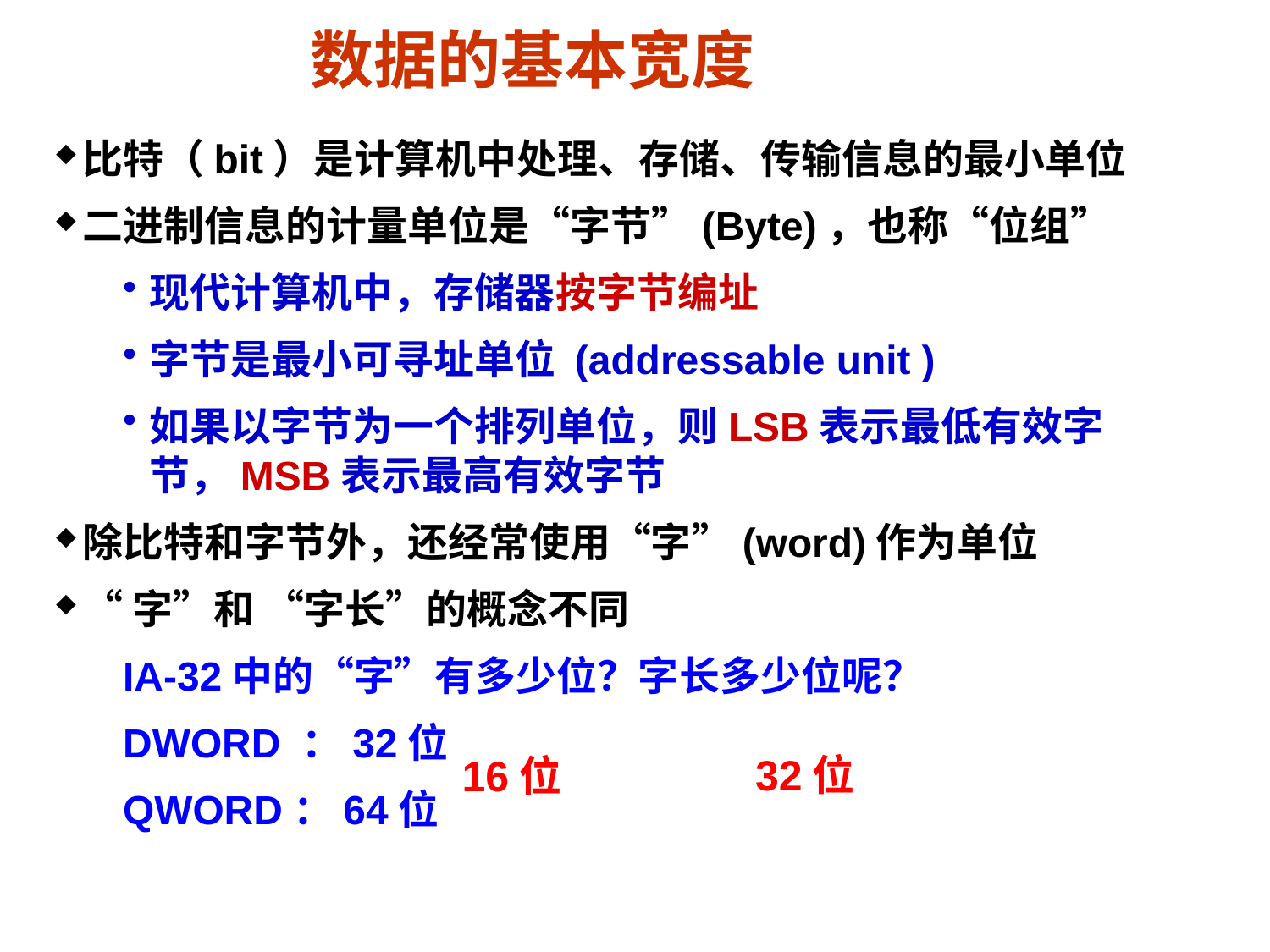

# 数据的基本宽度
比特（bit）是计算机中处理、存储、传输信息的最小单位
二进制信息的计量单位是“字节”(Byte)，也称“位组”
现代计算机中，存储器按字节编址
字节是最小可寻址单位 (addressable unit )
如果以字节为一个排列单位，则LSB表示最低有效字节，MSB表示最高有效字节
除比特和字节外，还经常使用“字”(word)作为单位
“字”和 “字长”的概念不同
IA-32中的“字”有多少位？字长多少位呢？
DWORD ：32位
QWORD：64位
32位
16位